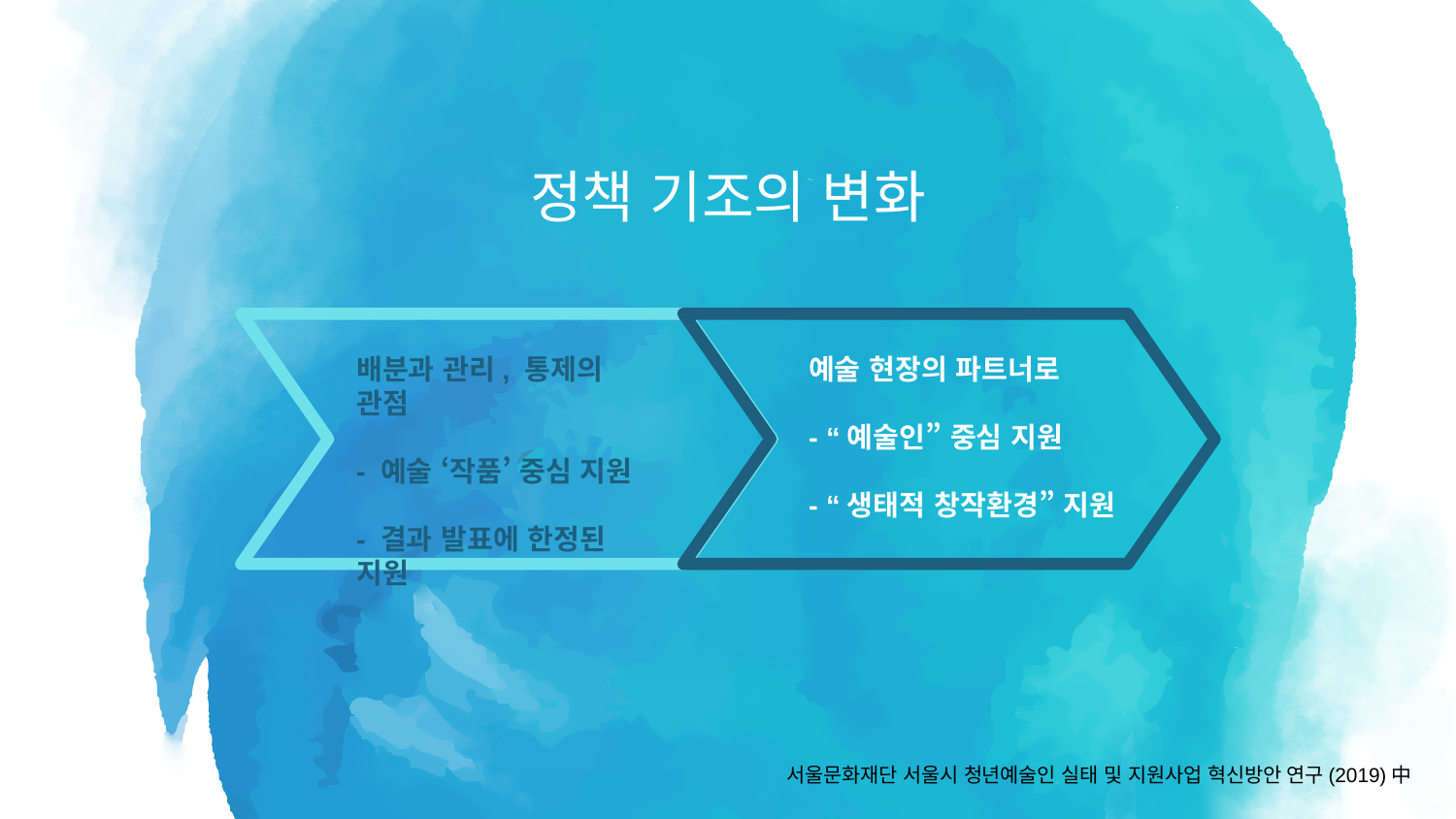

정책 기조의 변화

예술 현장의 파트너로

- “예술인” 중심 지원

- “생태적 창작환경” 지원
배분과 관리, 통제의 관점

- 예술 ‘작품’ 중심 지원

- 결과 발표에 한정된 지원
서울문화재단 서울시 청년예술인 실태 및 지원사업 혁신방안 연구(2019)中